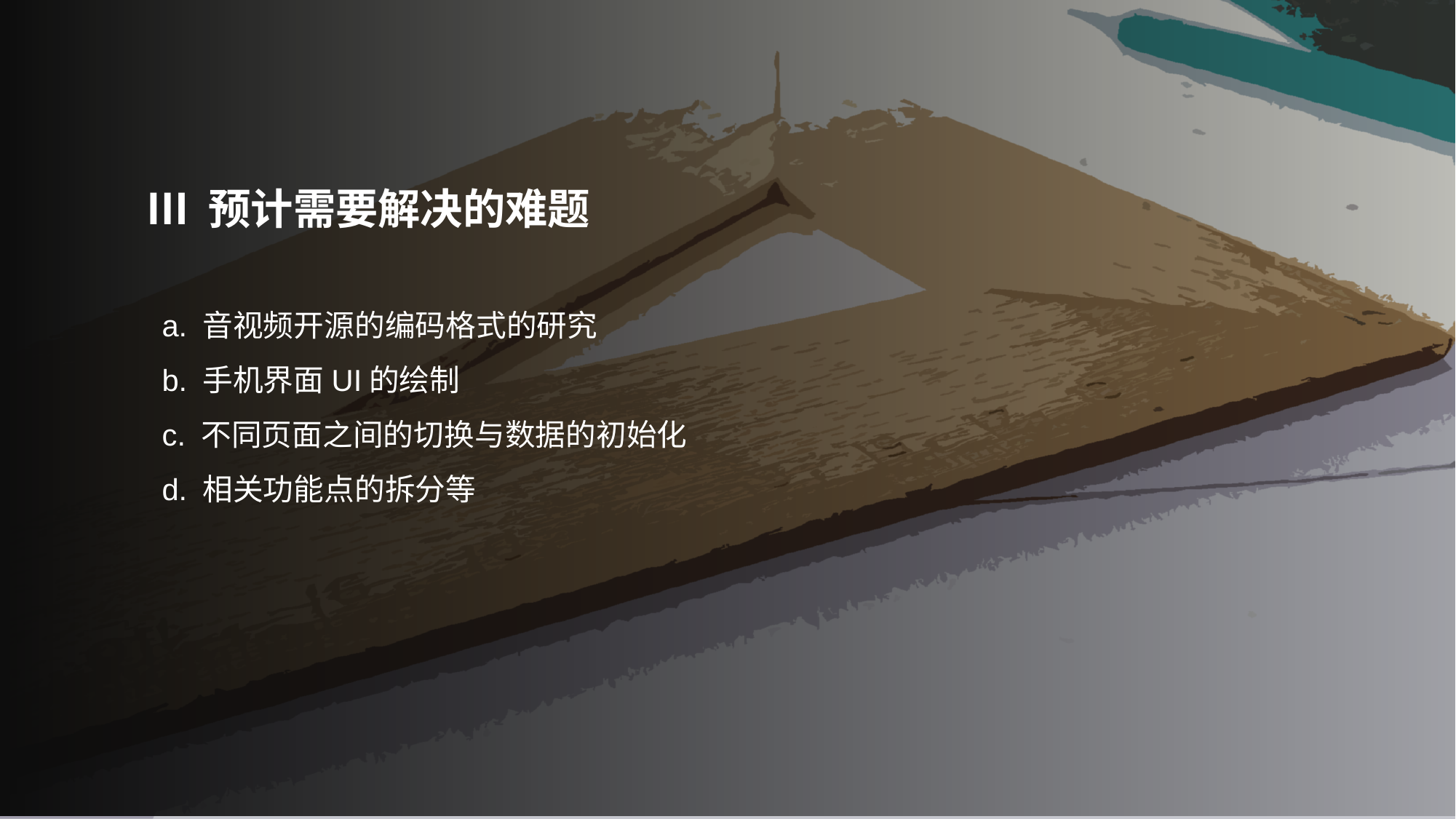

Ⅲ 预计需要解决的难题

   a. 音视频开源的编码格式的研究
   b. 手机界面UI的绘制
   c. 不同页面之间的切换与数据的初始化
   d. 相关功能点的拆分等